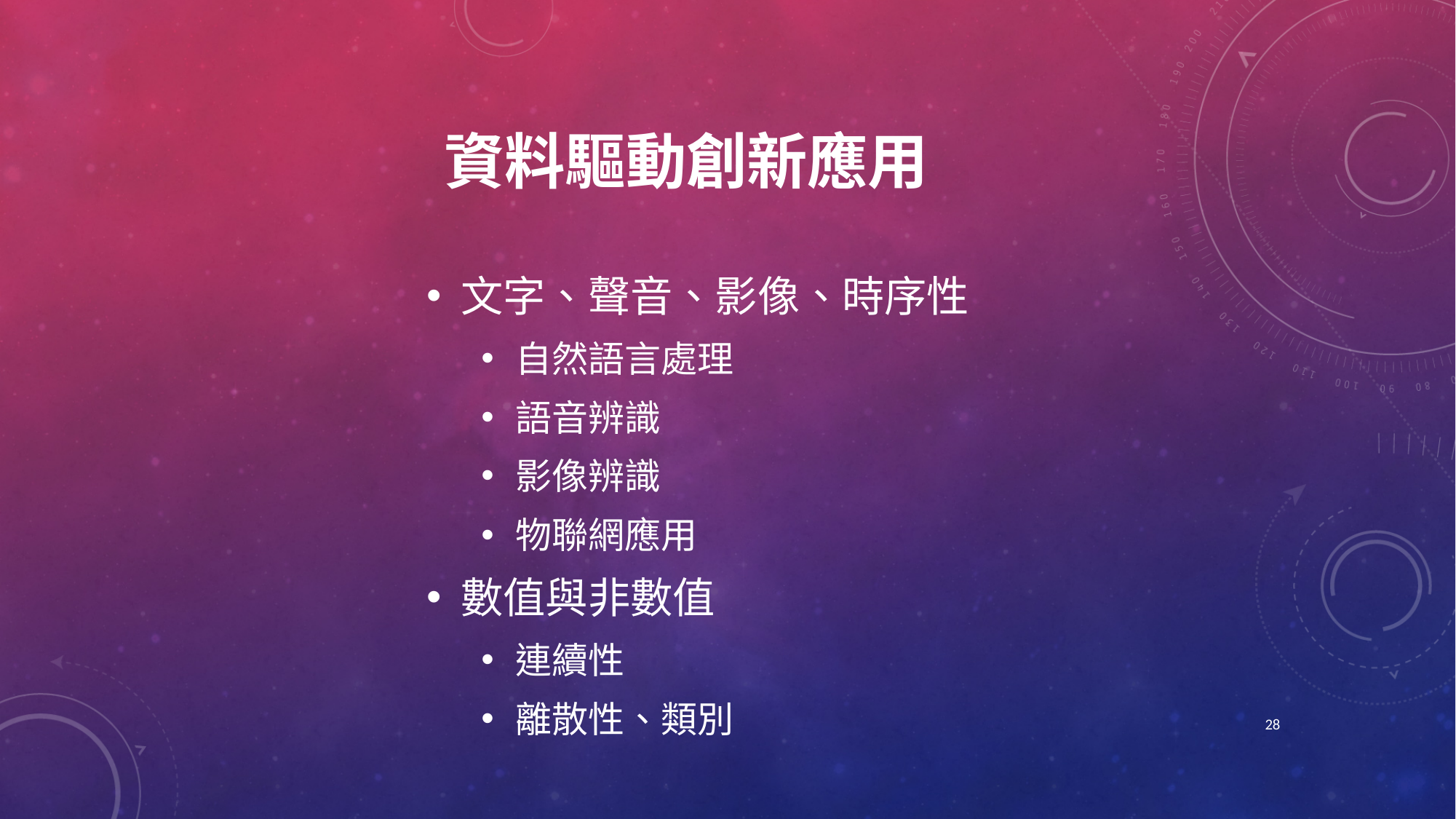

# 資料驅動創新應用
文字、聲音、影像、時序性
自然語言處理
語音辨識
影像辨識
物聯網應用
數值與非數值
連續性
離散性、類別
28